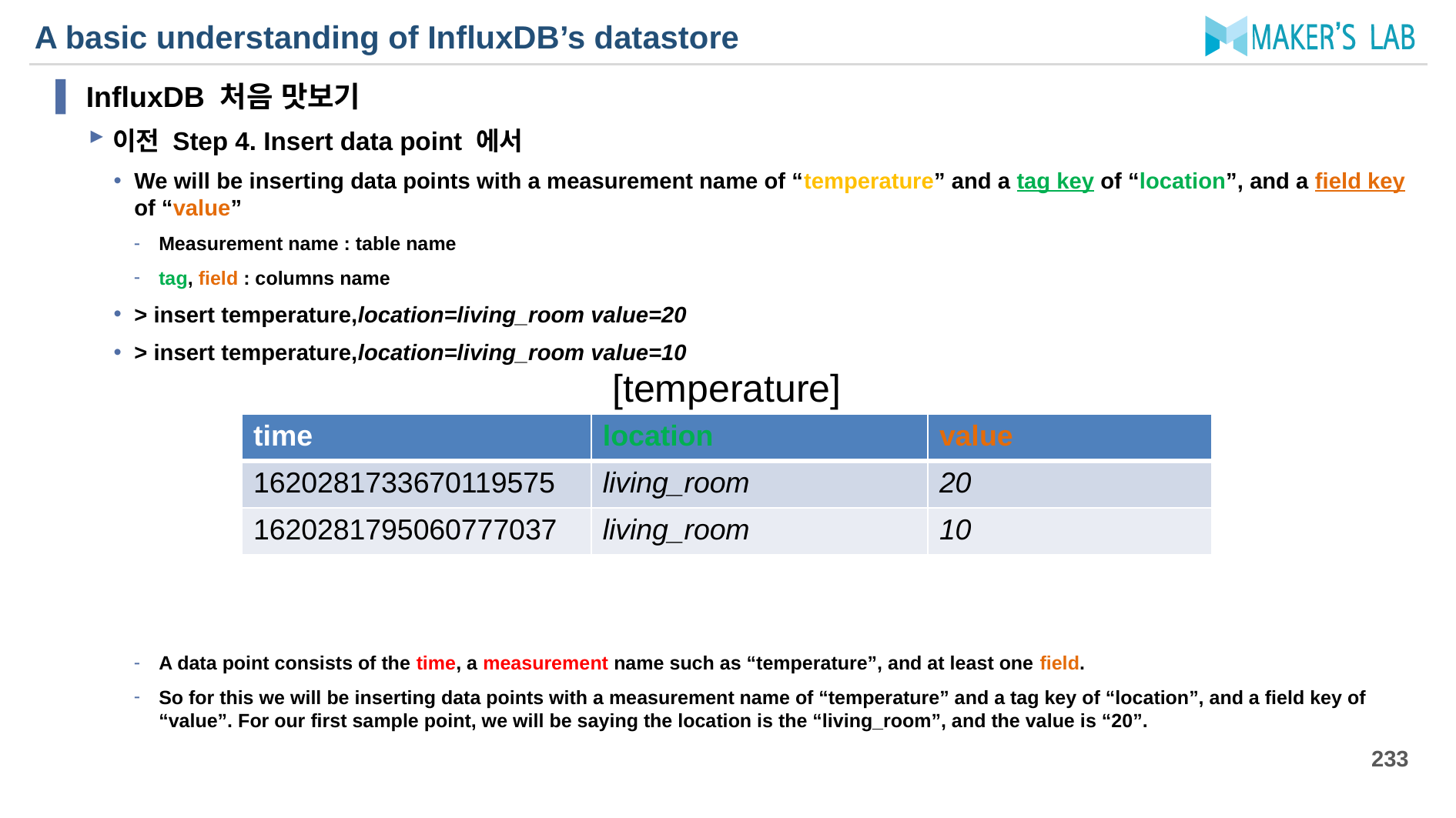

# A basic understanding of InfluxDB’s datastore
InfluxDB 처음 맛보기
이전 Step 4. Insert data point 에서
We will be inserting data points with a measurement name of “temperature” and a tag key of “location”, and a field key of “value”
Measurement name : table name
tag, field : columns name
> insert temperature,location=living_room value=20
> insert temperature,location=living_room value=10

A data point consists of the time, a measurement name such as “temperature”, and at least one field.
So for this we will be inserting data points with a measurement name of “temperature” and a tag key of “location”, and a field key of “value”. For our first sample point, we will be saying the location is the “living_room”, and the value is “20”.

[temperature]
| time | location | value |
| --- | --- | --- |
| 1620281733670119575 | living\_room | 20 |
| 1620281795060777037 | living\_room | 10 |
233